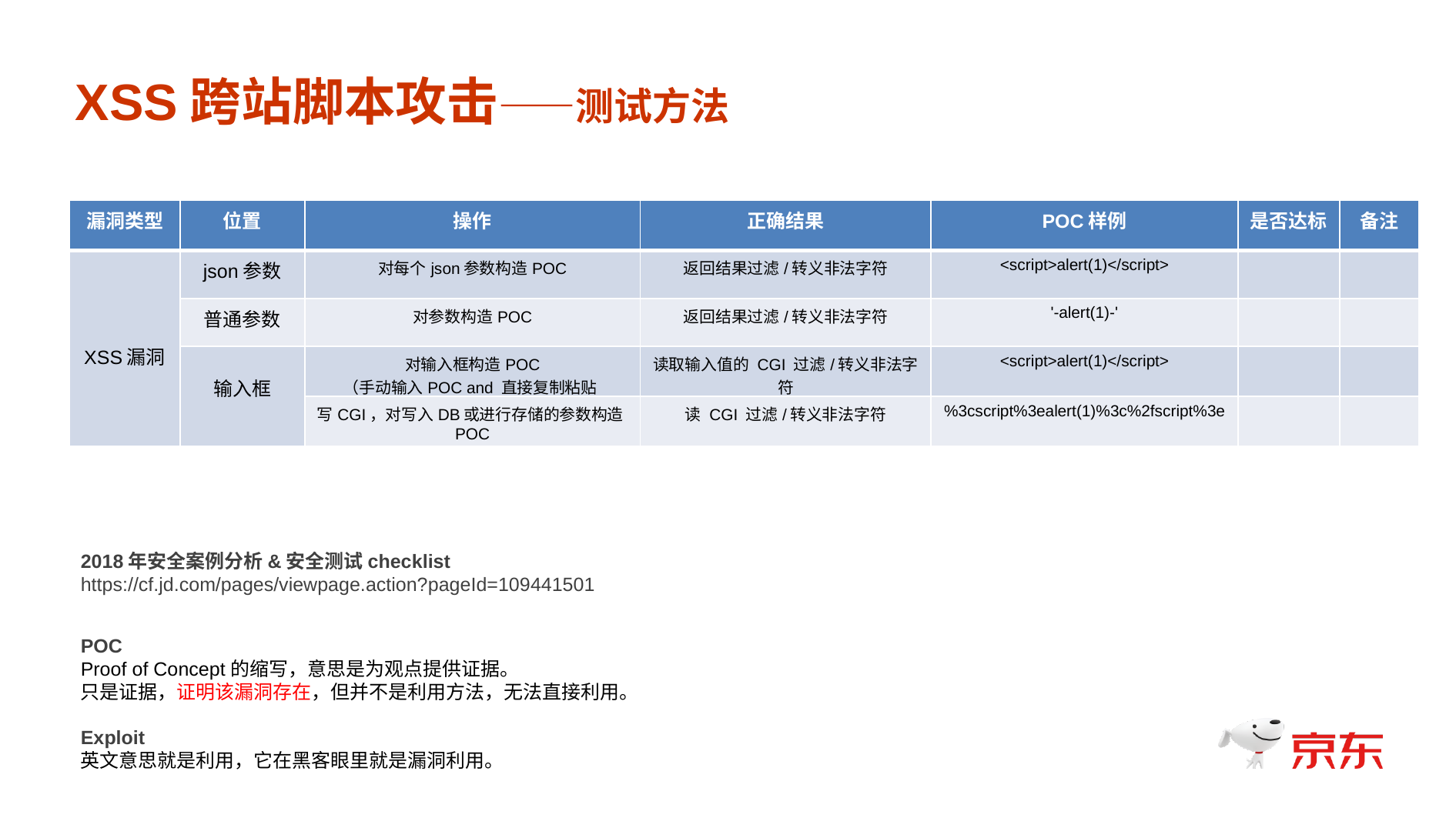

XSS跨站脚本攻击——测试方法

01
做最好的PPT，给最好的你。更多作品请在稻壳儿搜索：没有肉的鸡腿。
| 漏洞类型 | 位置 | 操作 | 正确结果 | POC样例 | 是否达标 | 备注 |
| --- | --- | --- | --- | --- | --- | --- |
| XSS漏洞 | json参数 | 对每个json参数构造POC | 返回结果过滤/转义非法字符 | <script>alert(1)</script> |  |  |
|  | 普通参数 | 对参数构造POC | 返回结果过滤/转义非法字符 | '-alert(1)-' |  |  |
|  | 输入框 | 对输入框构造POC （手动输入POC and 直接复制粘贴POC） | 读取输入值的 CGI 过滤/转义非法字符 | <script>alert(1)</script> |  |  |
|  |  | 写CGI，对写入DB或进行存储的参数构造POC | 读 CGI 过滤/转义非法字符 | %3cscript%3ealert(1)%3c%2fscript%3e |  |  |
2018年安全案例分析&安全测试checklist
https://cf.jd.com/pages/viewpage.action?pageId=109441501
POC
Proof of Concept的缩写，意思是为观点提供证据。
只是证据，证明该漏洞存在，但并不是利用方法，无法直接利用。

Exploit
英文意思就是利用，它在黑客眼里就是漏洞利用。